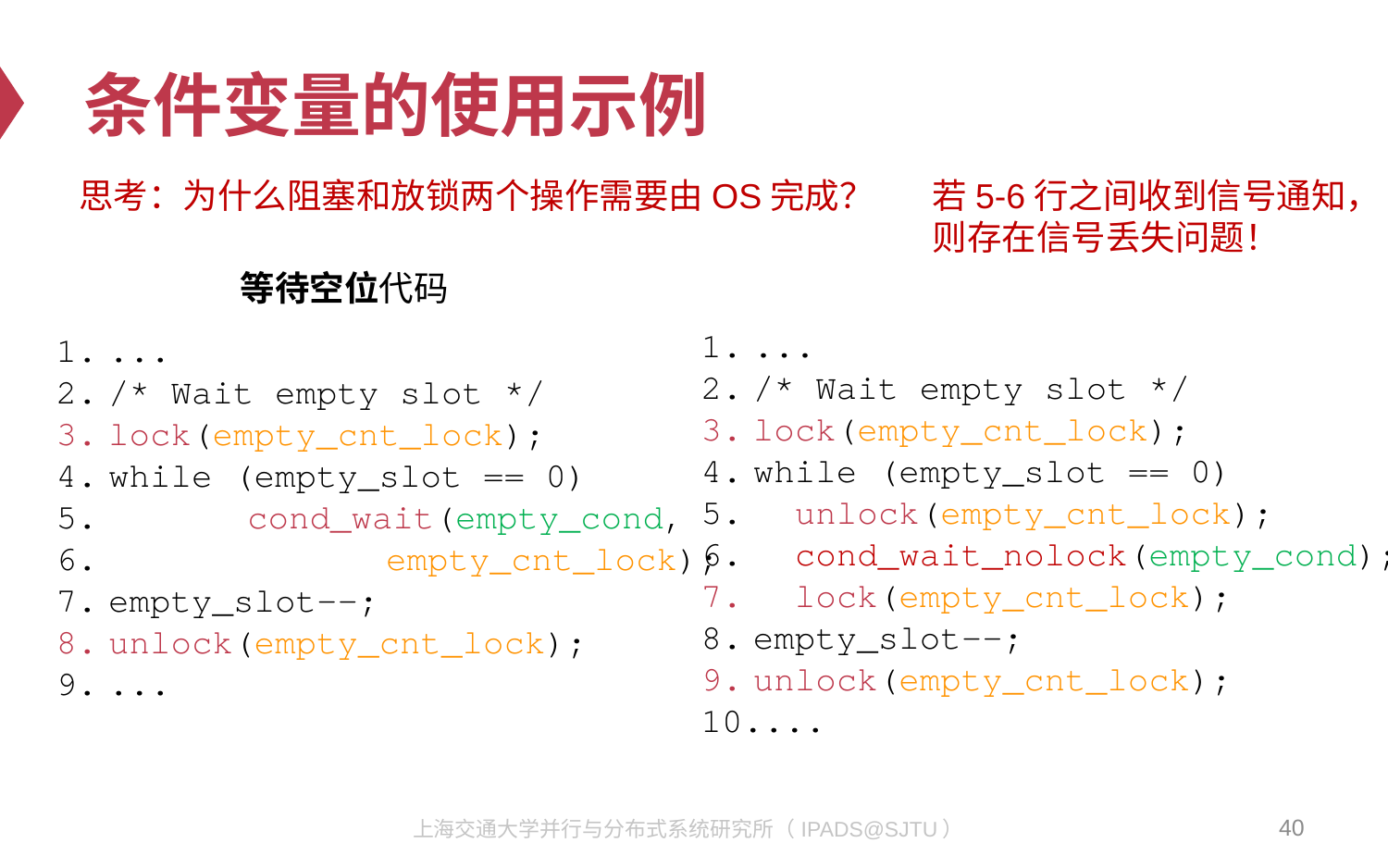

# 条件变量的使用示例
思考：为什么阻塞和放锁两个操作需要由OS完成？
若5-6行之间收到信号通知，
则存在信号丢失问题！
等待空位代码
...
/* Wait empty slot */
lock(empty_cnt_lock);
while (empty_slot == 0)
  unlock(empty_cnt_lock);
  cond_wait_nolock(empty_cond);
  lock(empty_cnt_lock);
empty_slot--;
unlock(empty_cnt_lock);
...
...
/* Wait empty slot */
lock(empty_cnt_lock);
while (empty_slot == 0)
	cond_wait(empty_cond,
		empty_cnt_lock);
empty_slot--;
unlock(empty_cnt_lock);
...
40
上海交通大学并行与分布式系统研究所（IPADS@SJTU）